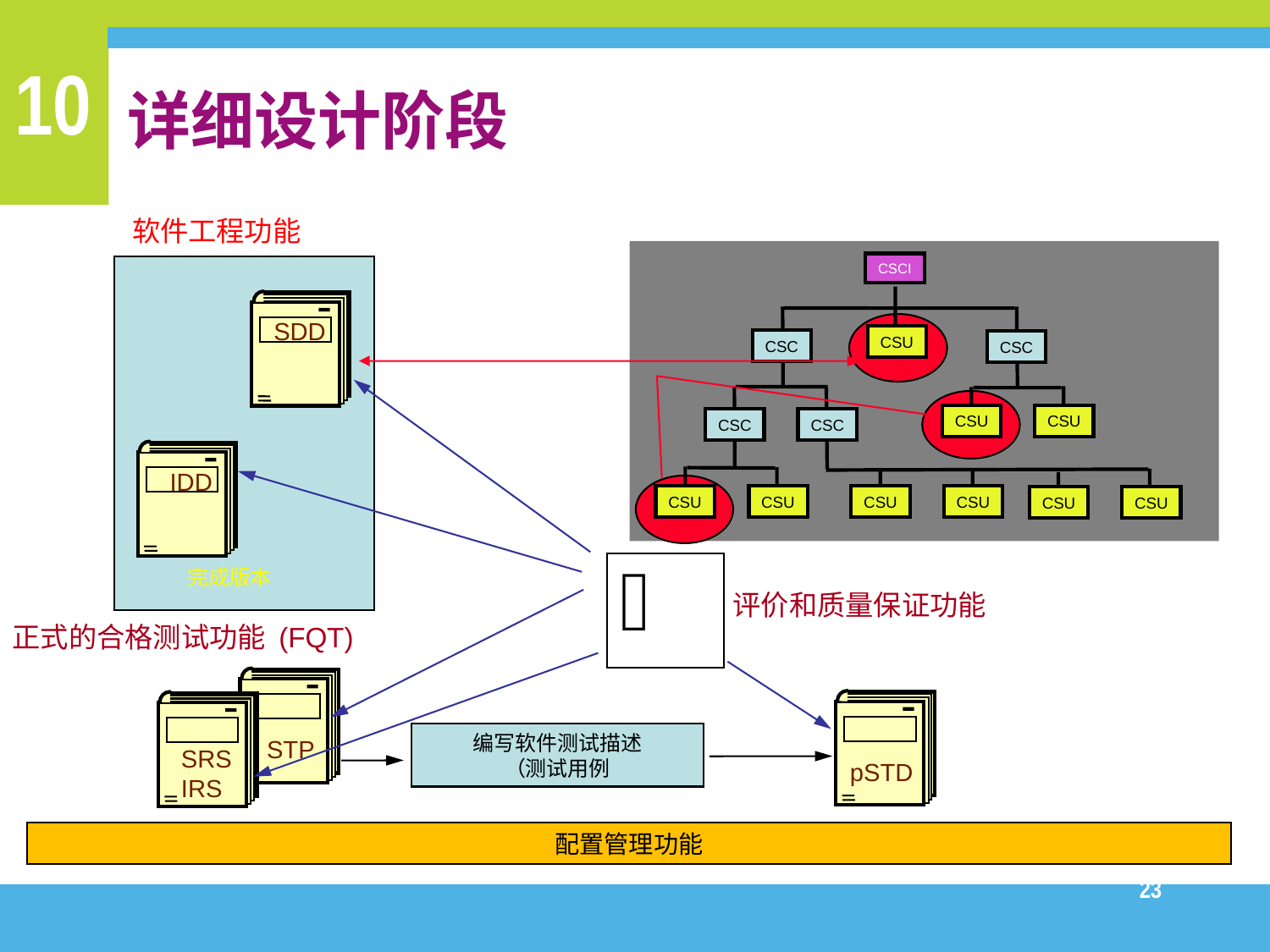

# 详细设计阶段
软件工程功能

CSCI

SDD

CSU
CSC
CSC

CSU
CSU
CSC
CSC

IDD

CSU
CSU
CSU
CSU
CSU
CSU

完成版本
评价和质量保证功能

正式的合格测试功能 (FQT)

编写软件测试描述
（测试用例
STP
SRS
IRS
pSTD

配置管理功能
23